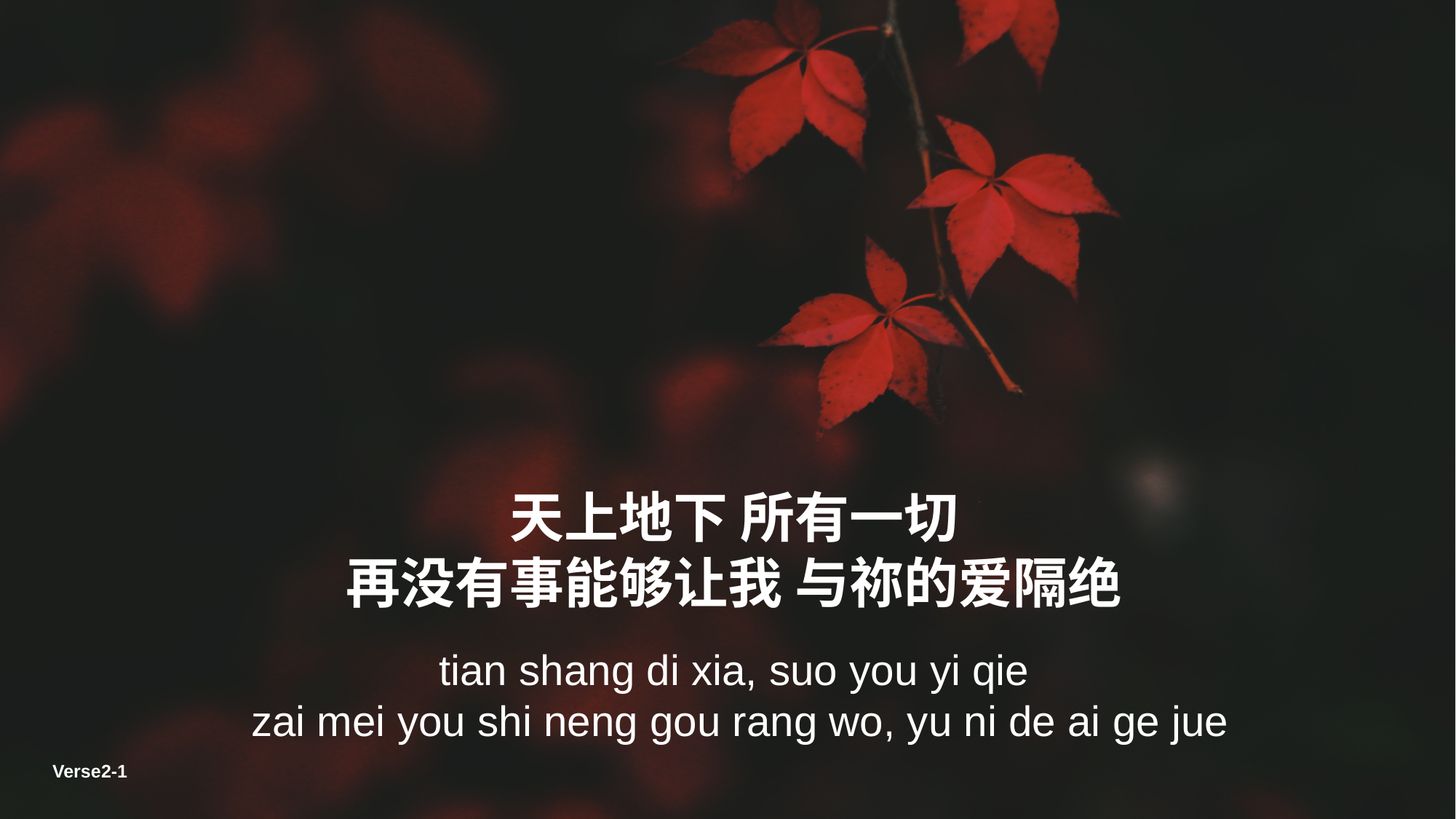

天上地下 所有一切
再没有事能够让我 与祢的爱隔绝

tian shang di xia, suo you yi qie
zai mei you shi neng gou rang wo, yu ni de ai ge jue
Verse2-1